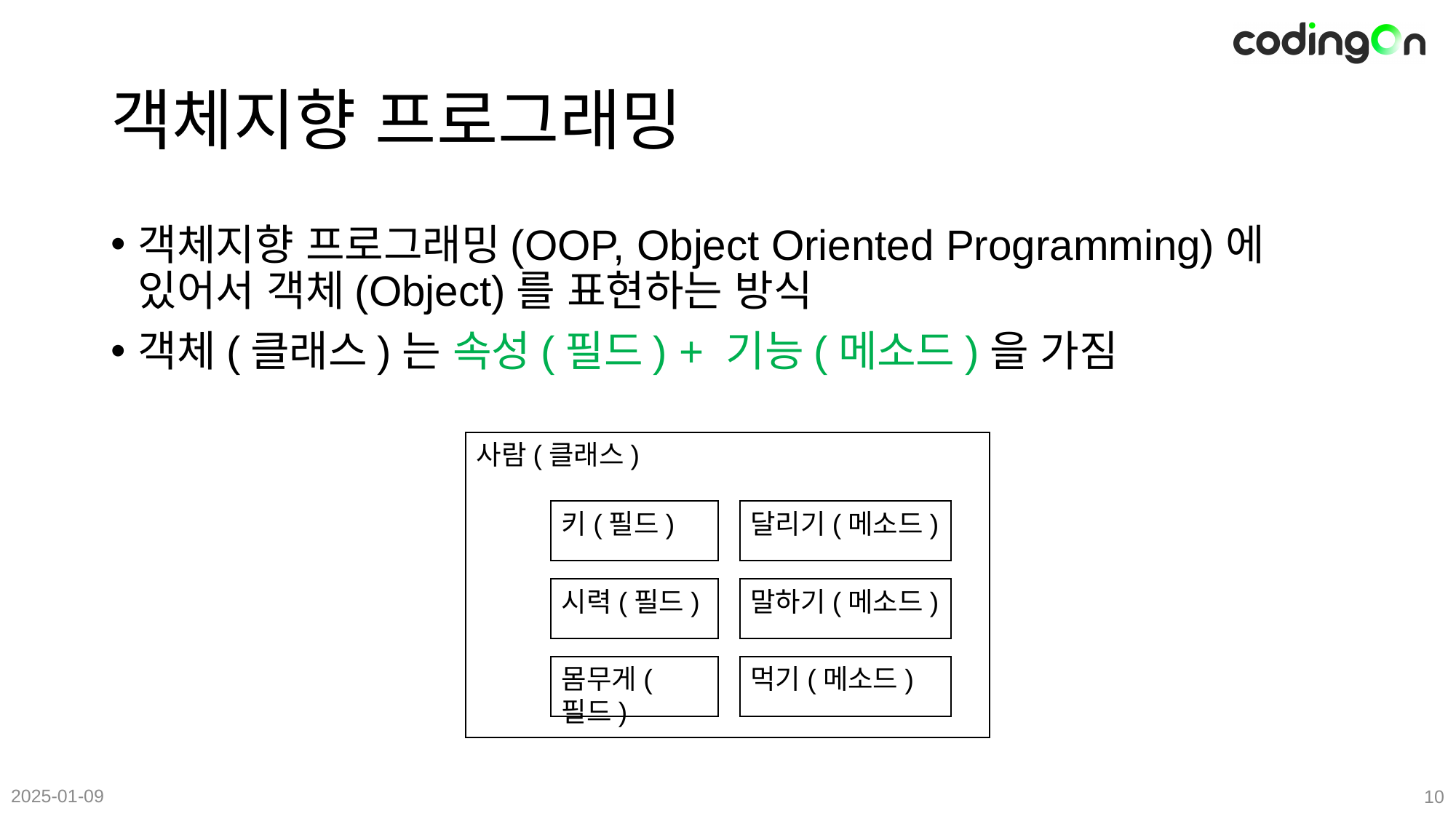

# 객체지향 프로그래밍
객체지향 프로그래밍(OOP, Object Oriented Programming)에 있어서 객체(Object)를 표현하는 방식
객체(클래스)는 속성(필드) + 기능(메소드)을 가짐

사람(클래스)
키(필드)
달리기(메소드)
시력(필드)
말하기(메소드)
몸무게(필드)
먹기(메소드)
2025-01-09
10